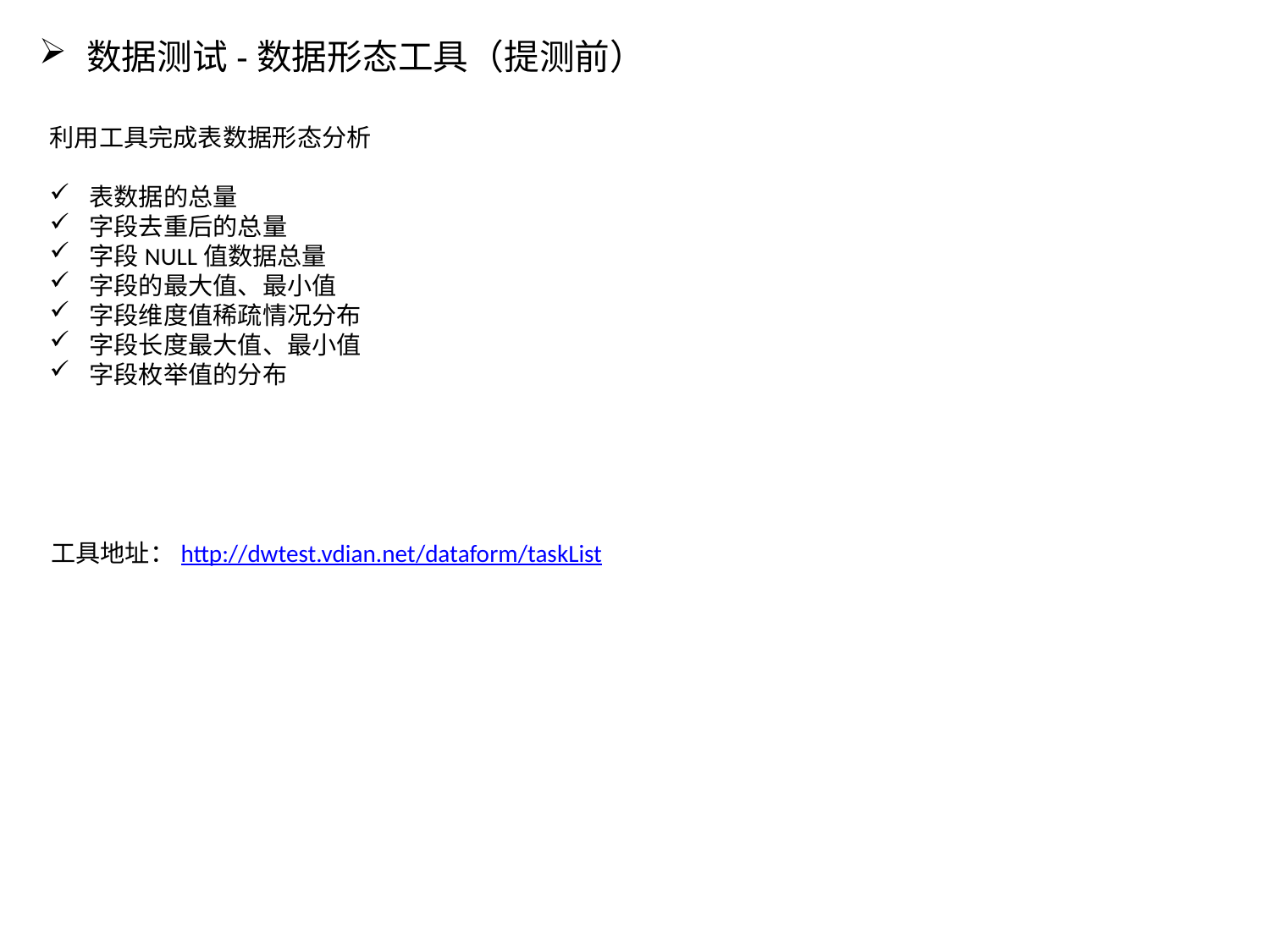

数据测试-数据形态工具（提测前）
利用工具完成表数据形态分析

表数据的总量
字段去重后的总量
字段NULL值数据总量
字段的最大值、最小值
字段维度值稀疏情况分布
字段长度最大值、最小值
字段枚举值的分布
工具地址：http://dwtest.vdian.net/dataform/taskList